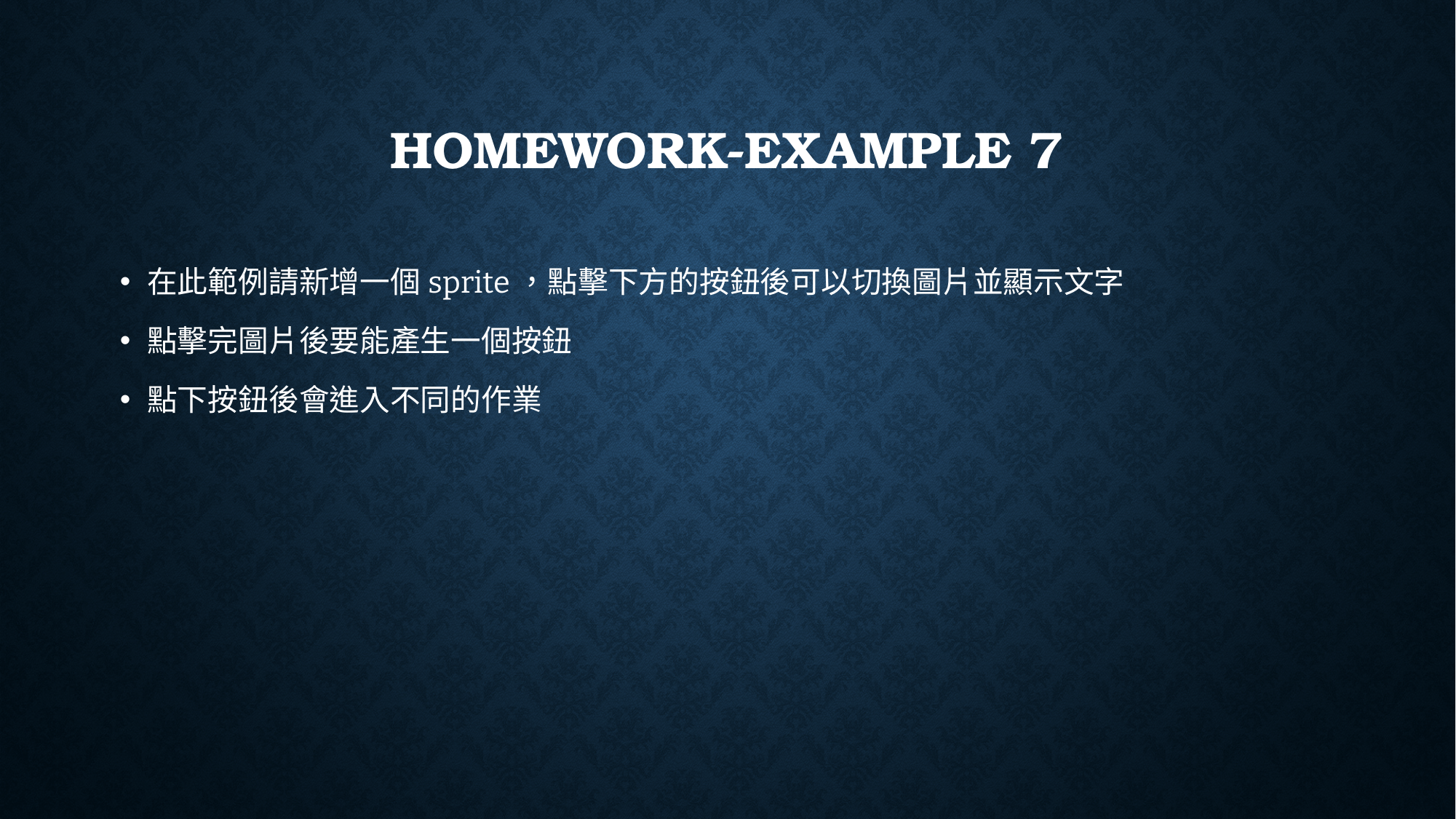

# Homework-Example 7
在此範例請新增一個sprite，點擊下方的按鈕後可以切換圖片並顯示文字
點擊完圖片後要能產生一個按鈕
點下按鈕後會進入不同的作業